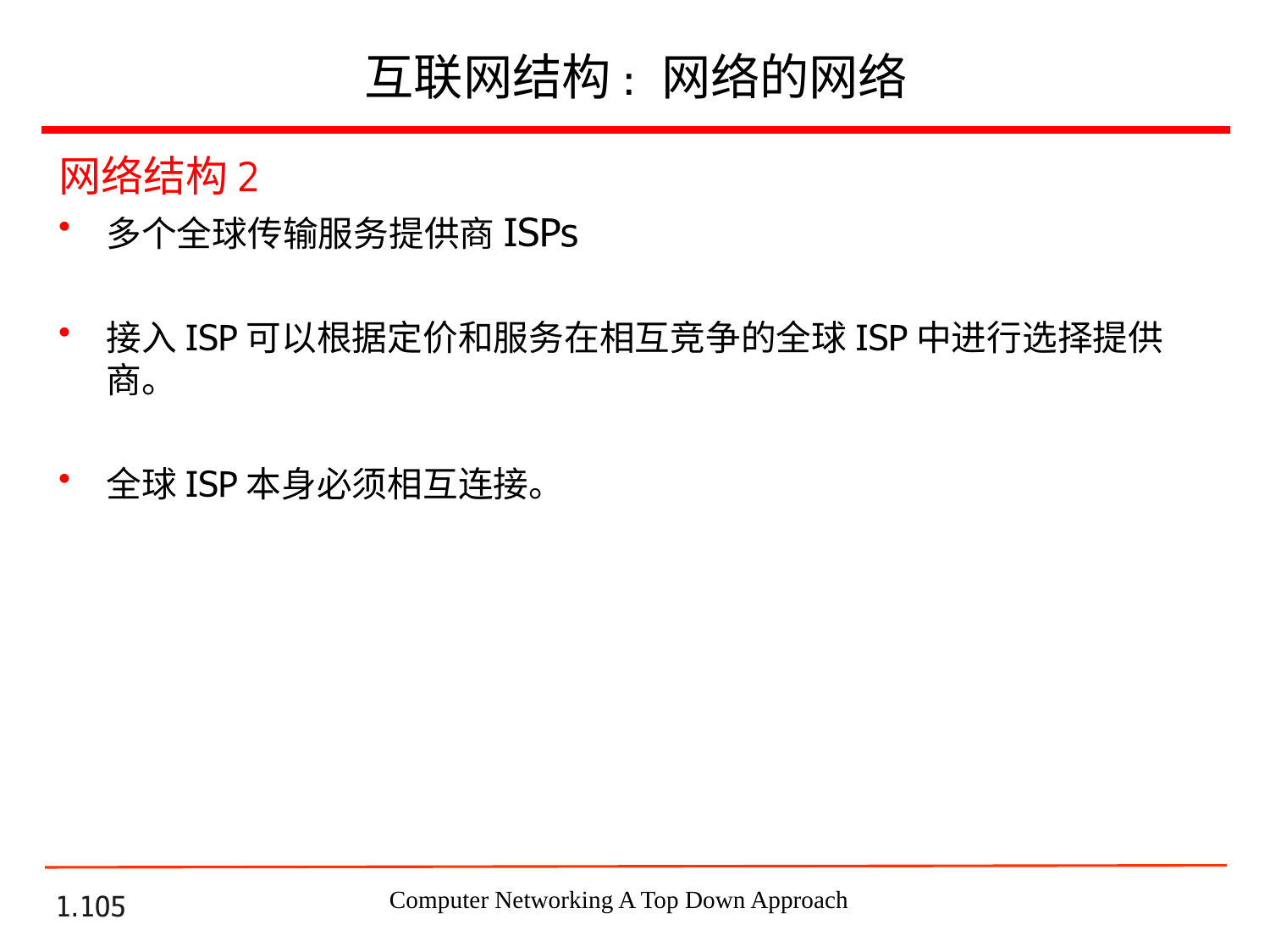

# 互联网结构: 网络的网络
网络结构2
多个全球传输服务提供商ISPs

接入ISP可以根据定价和服务在相互竞争的全球ISP中进行选择提供商。

全球ISP本身必须相互连接。